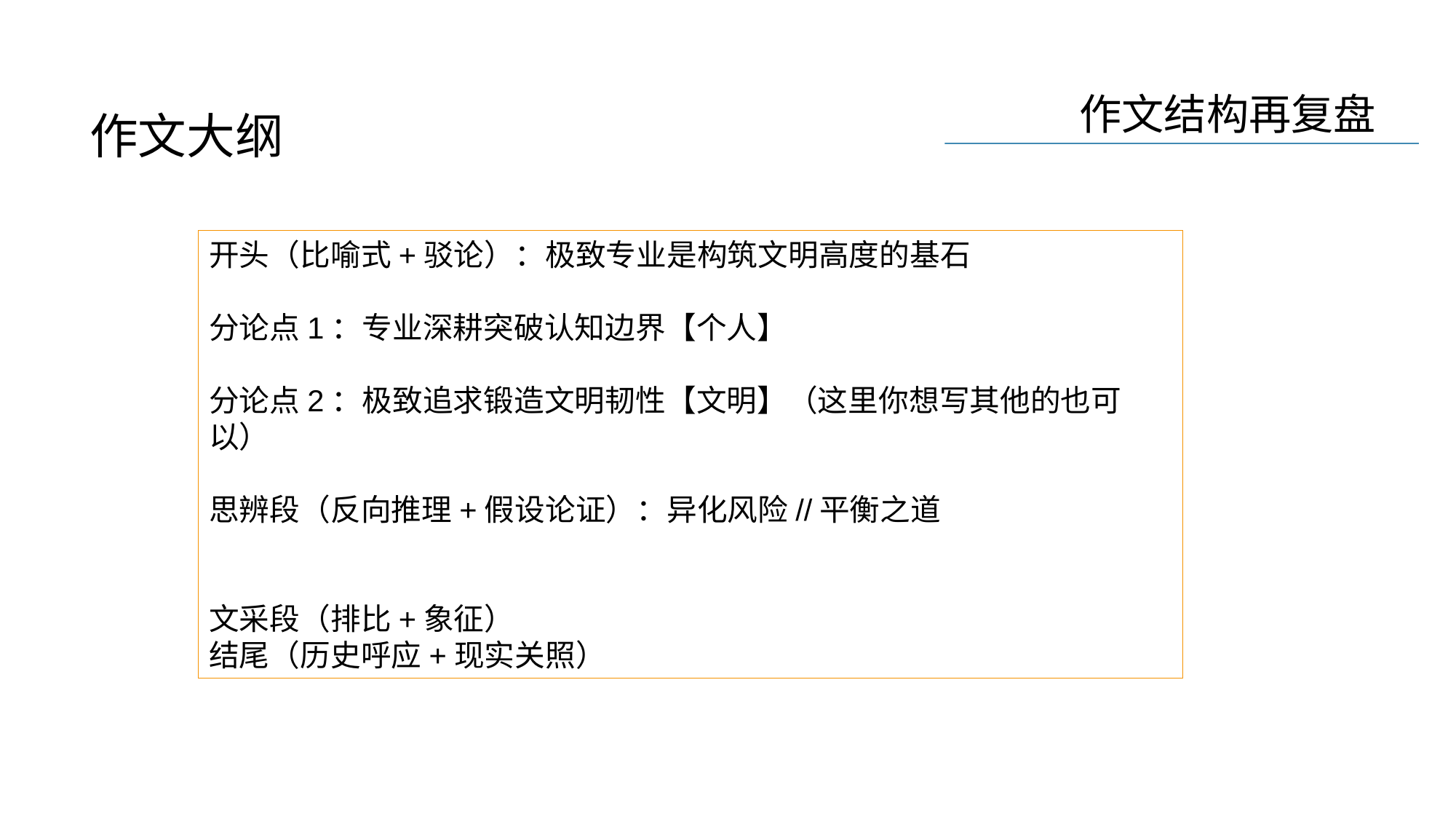

作文大纲
开头（比喻式+驳论）：极致专业是构筑文明高度的基石

分论点1：专业深耕突破认知边界【个人】

分论点2：极致追求锻造文明韧性【文明】（这里你想写其他的也可以）

思辨段（反向推理+假设论证）：异化风险//平衡之道

文采段（排比+象征）
结尾（历史呼应+现实关照）